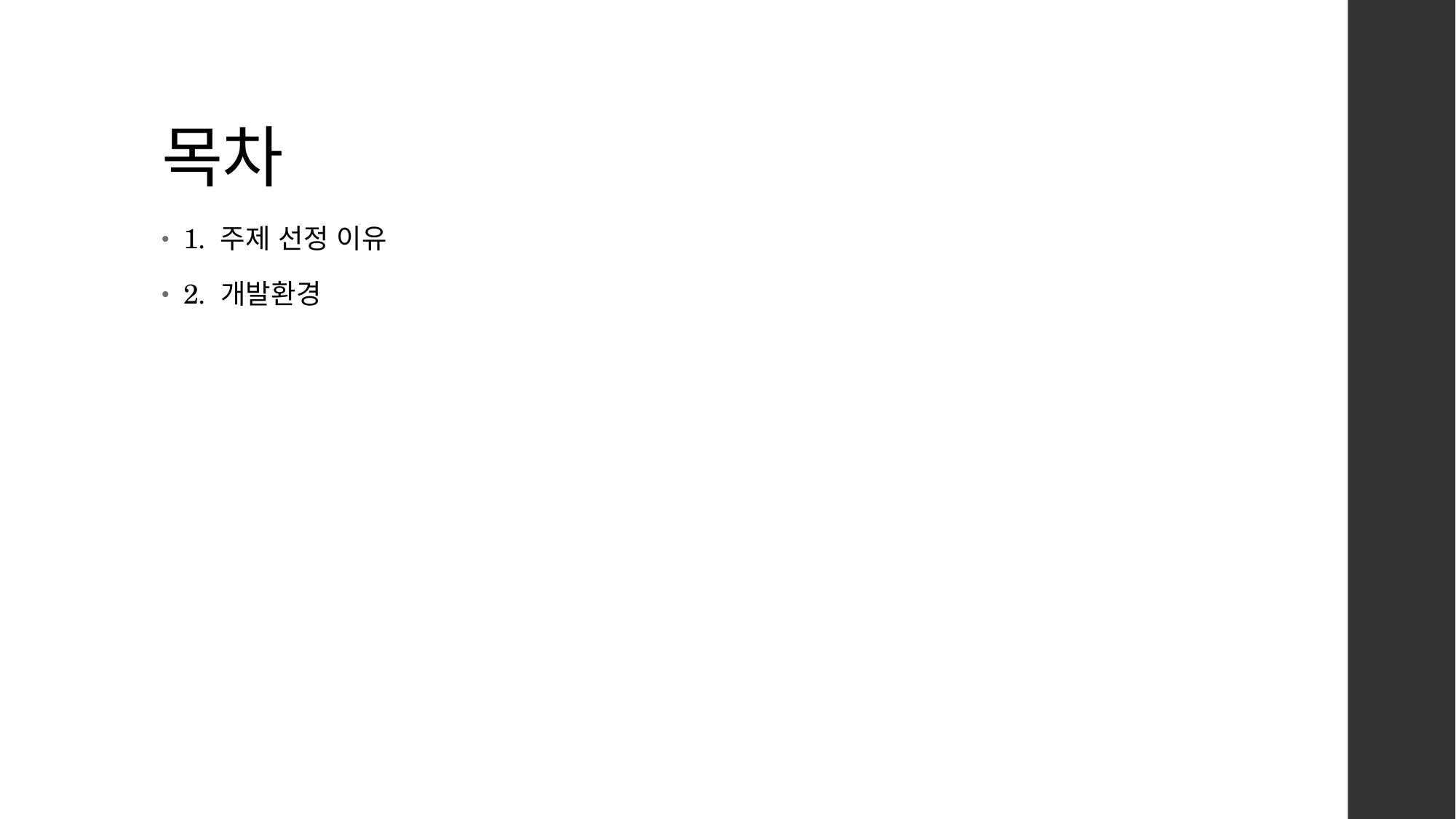

# 목차
1. 주제 선정 이유
2. 개발환경